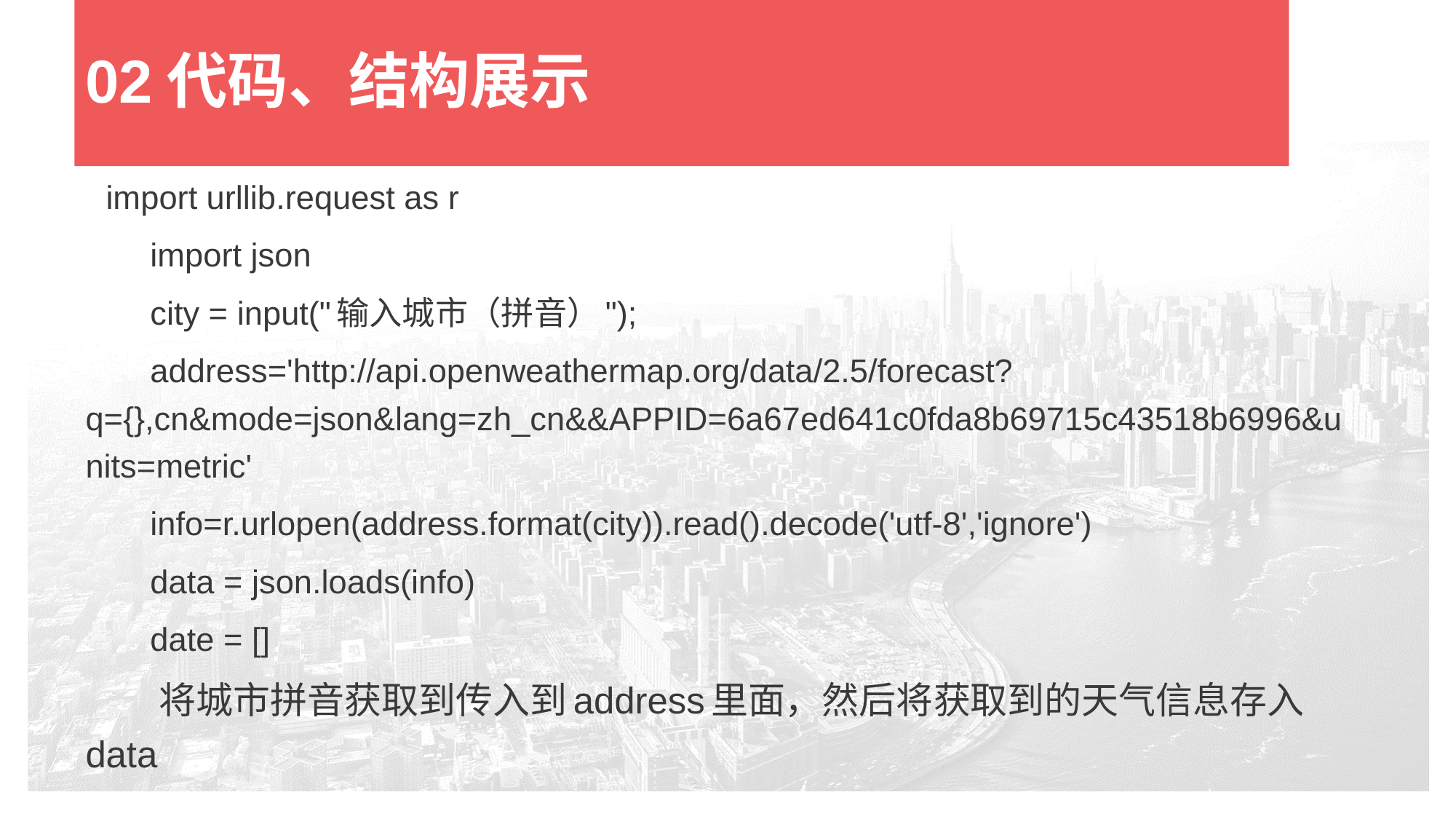

# 02代码、结构展示
import urllib.request as r
import json
city = input("输入城市（拼音）");
address='http://api.openweathermap.org/data/2.5/forecast?q={},cn&mode=json&lang=zh_cn&&APPID=6a67ed641c0fda8b69715c43518b6996&units=metric'
info=r.urlopen(address.format(city)).read().decode('utf-8','ignore')
data = json.loads(info)
date = []
将城市拼音获取到传入到address里面，然后将获取到的天气信息存入data